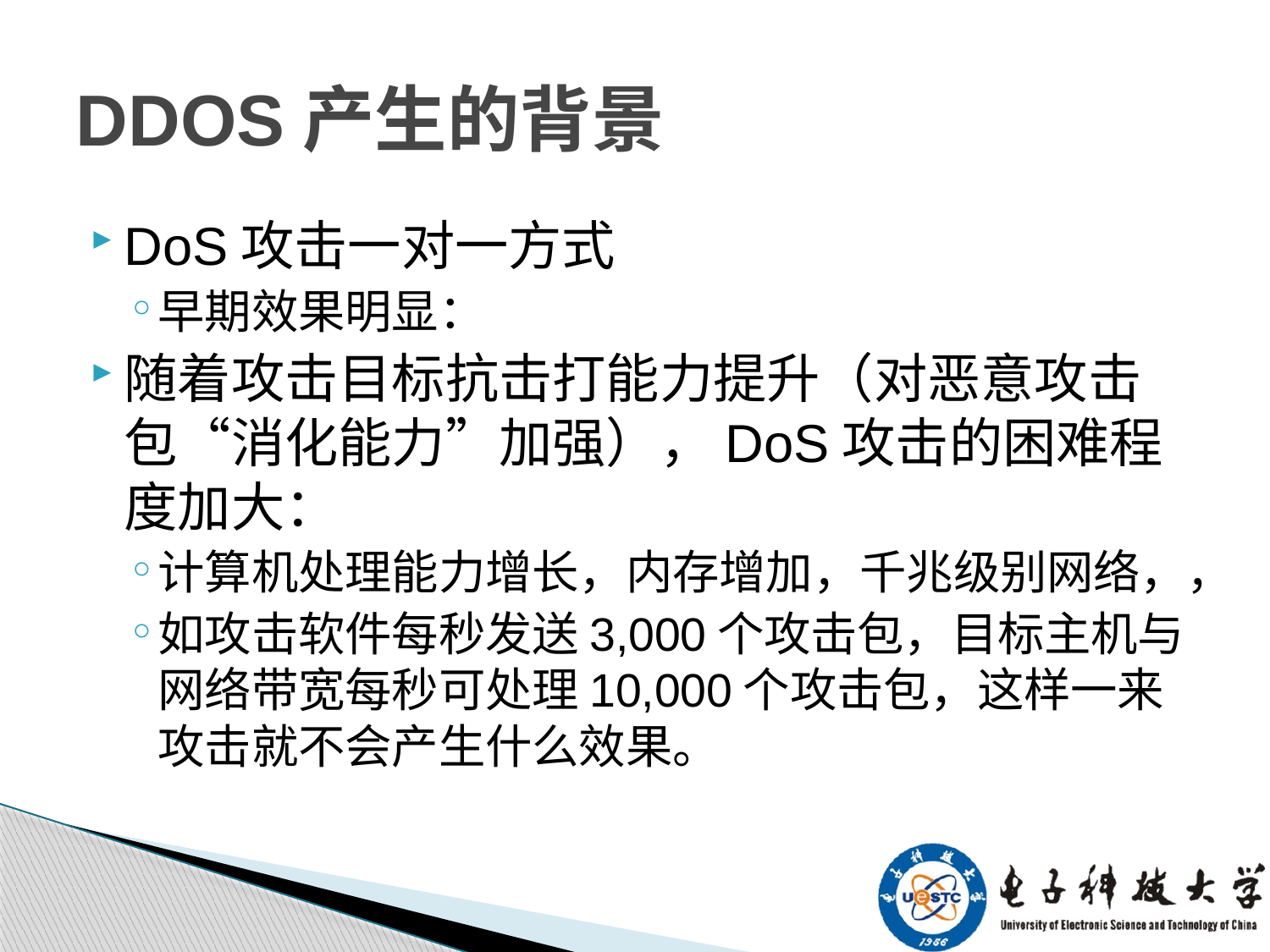

# DDOS产生的背景
DoS攻击一对一方式
早期效果明显：
随着攻击目标抗击打能力提升（对恶意攻击包“消化能力”加强），DoS攻击的困难程度加大：
计算机处理能力增长，内存增加，千兆级别网络，，
如攻击软件每秒发送3,000个攻击包，目标主机与网络带宽每秒可处理10,000个攻击包，这样一来攻击就不会产生什么效果。